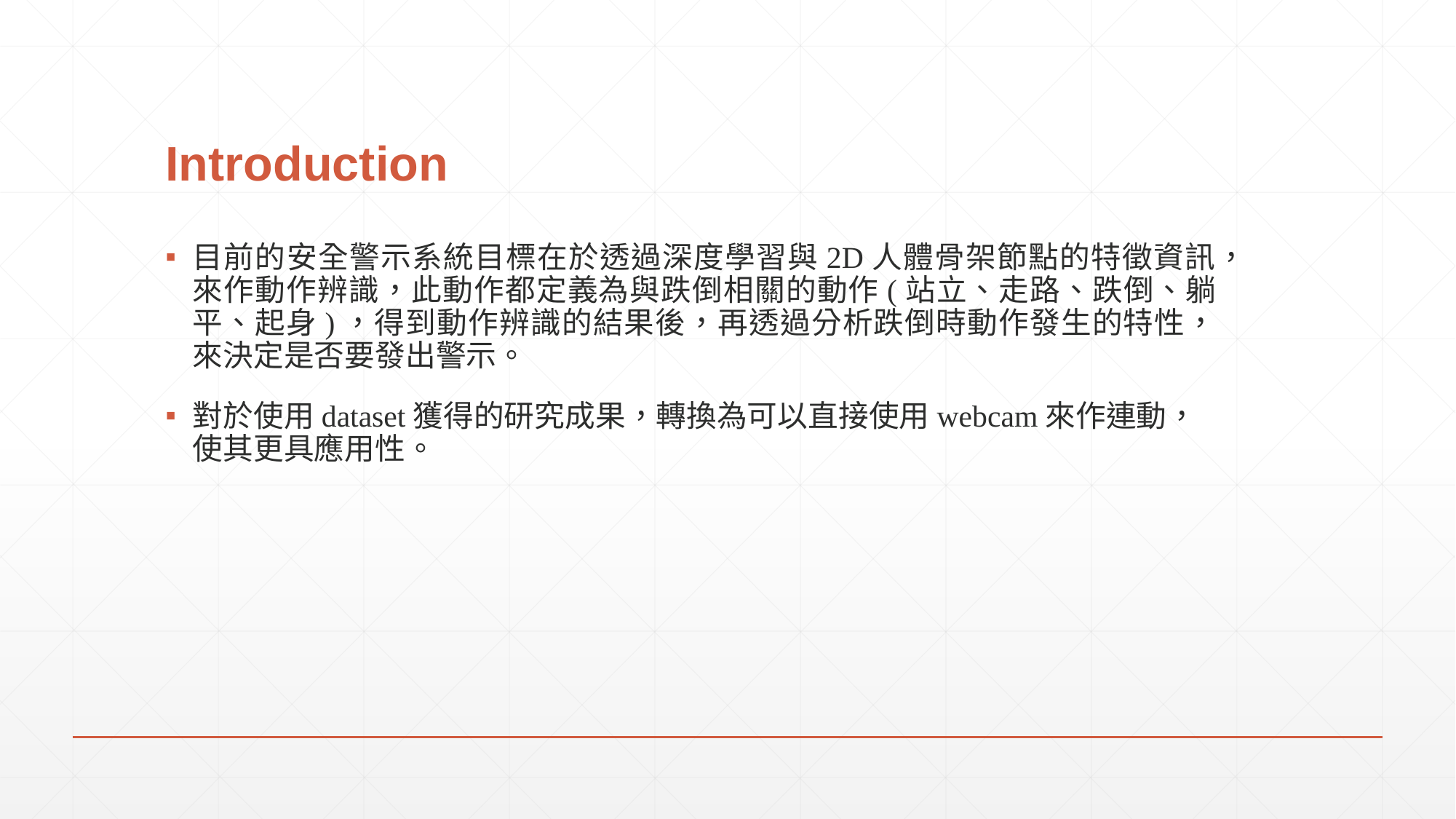

# Introduction
目前的安全警示系統目標在於透過深度學習與2D人體骨架節點的特徵資訊，來作動作辨識，此動作都定義為與跌倒相關的動作(站立、走路、跌倒、躺平、起身)，得到動作辨識的結果後，再透過分析跌倒時動作發生的特性，來決定是否要發出警示。
對於使用dataset獲得的研究成果，轉換為可以直接使用webcam來作連動，使其更具應用性。